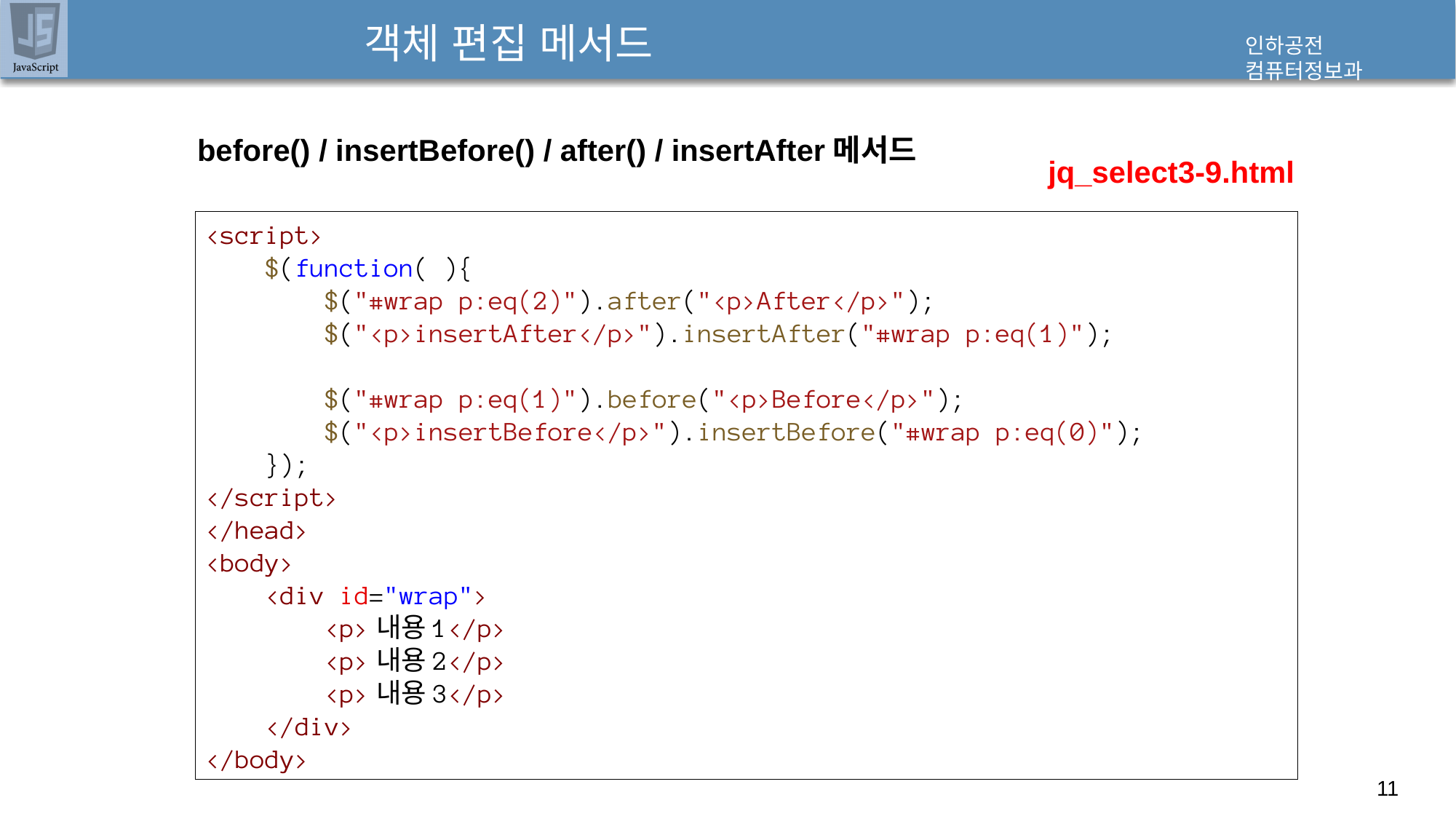

# 객체 편집 메서드
before() / insertBefore() / after() / insertAfter메서드
jq_select3-9.html
<script>
    $(function( ){
        $("#wrap p:eq(2)").after("<p>After</p>");
        $("<p>insertAfter</p>").insertAfter("#wrap p:eq(1)");
        $("#wrap p:eq(1)").before("<p>Before</p>");
        $("<p>insertBefore</p>").insertBefore("#wrap p:eq(0)");
    });
</script>
</head>
<body>
    <div id="wrap">
        <p>내용1</p>
        <p>내용2</p>
        <p>내용3</p>
    </div>
</body>